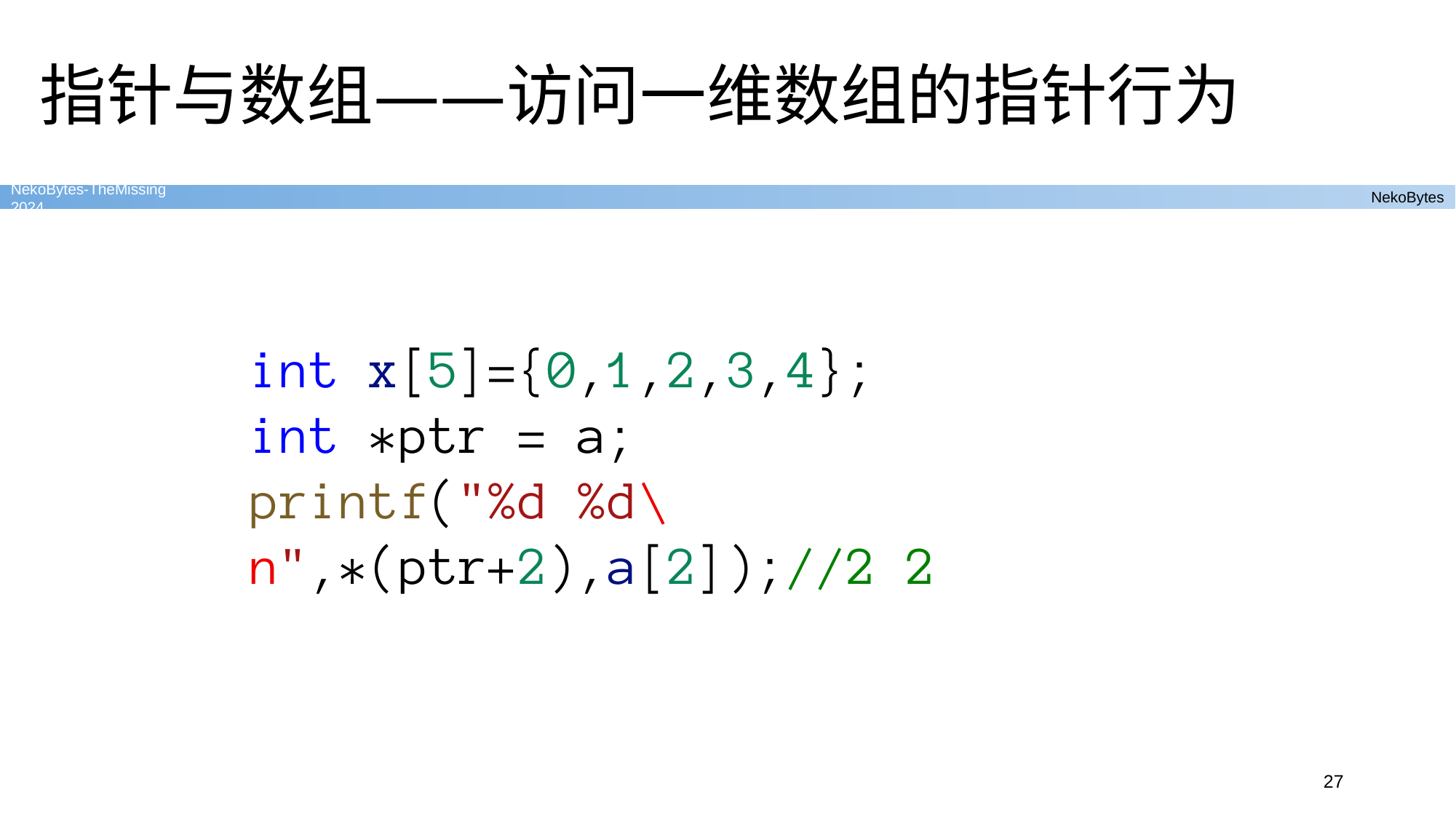

# 指针与数组——访问一维数组的指针行为
int x[5]={0,1,2,3,4};
int *ptr = a;
printf("%d %d\n",*(ptr+2),a[2]);//2 2
27